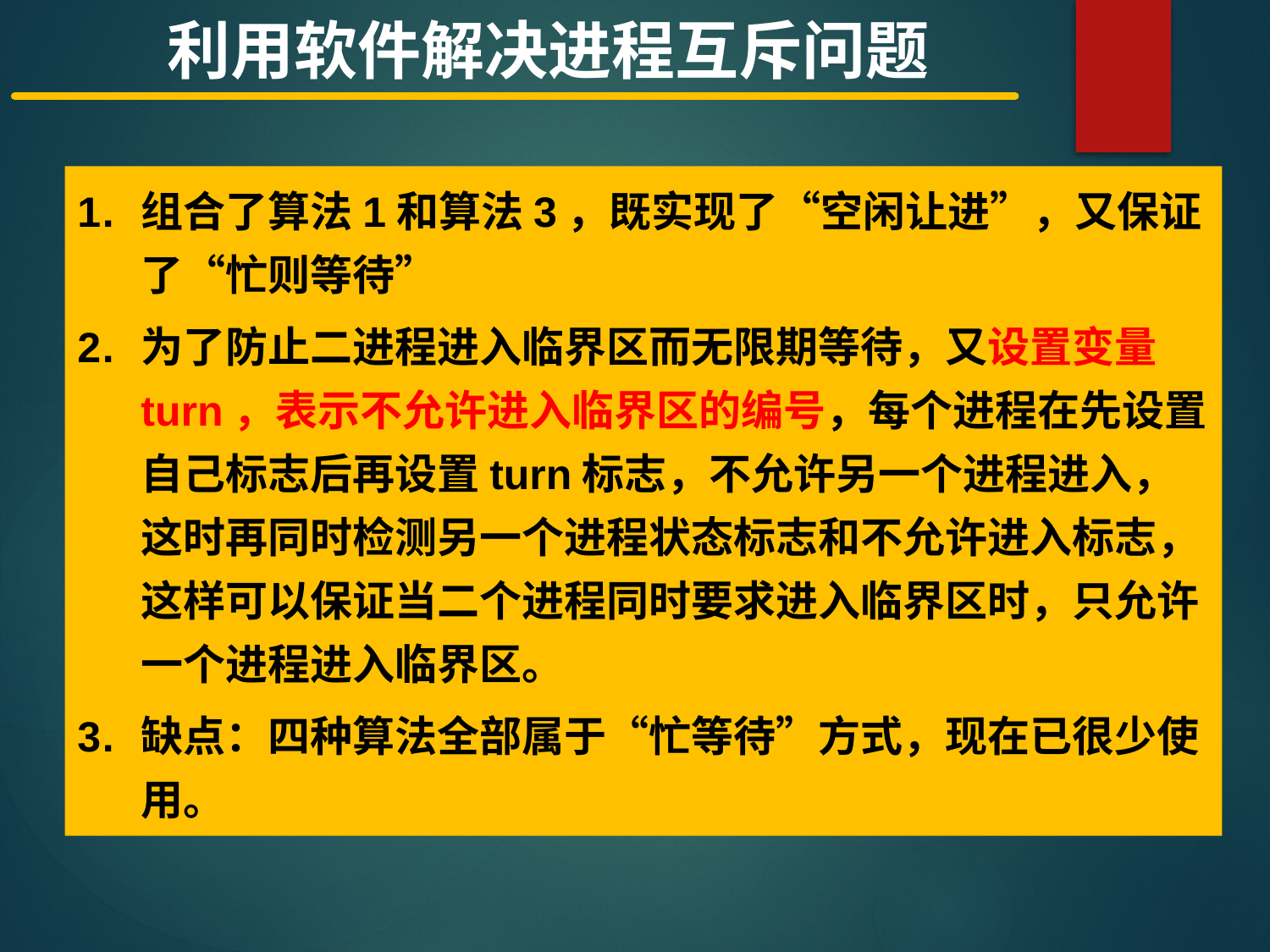

利用软件解决进程互斥问题
组合了算法1和算法3，既实现了“空闲让进”，又保证了“忙则等待”
为了防止二进程进入临界区而无限期等待，又设置变量turn，表示不允许进入临界区的编号，每个进程在先设置自己标志后再设置turn标志，不允许另一个进程进入，这时再同时检测另一个进程状态标志和不允许进入标志，这样可以保证当二个进程同时要求进入临界区时，只允许一个进程进入临界区。
缺点：四种算法全部属于“忙等待”方式，现在已很少使用。